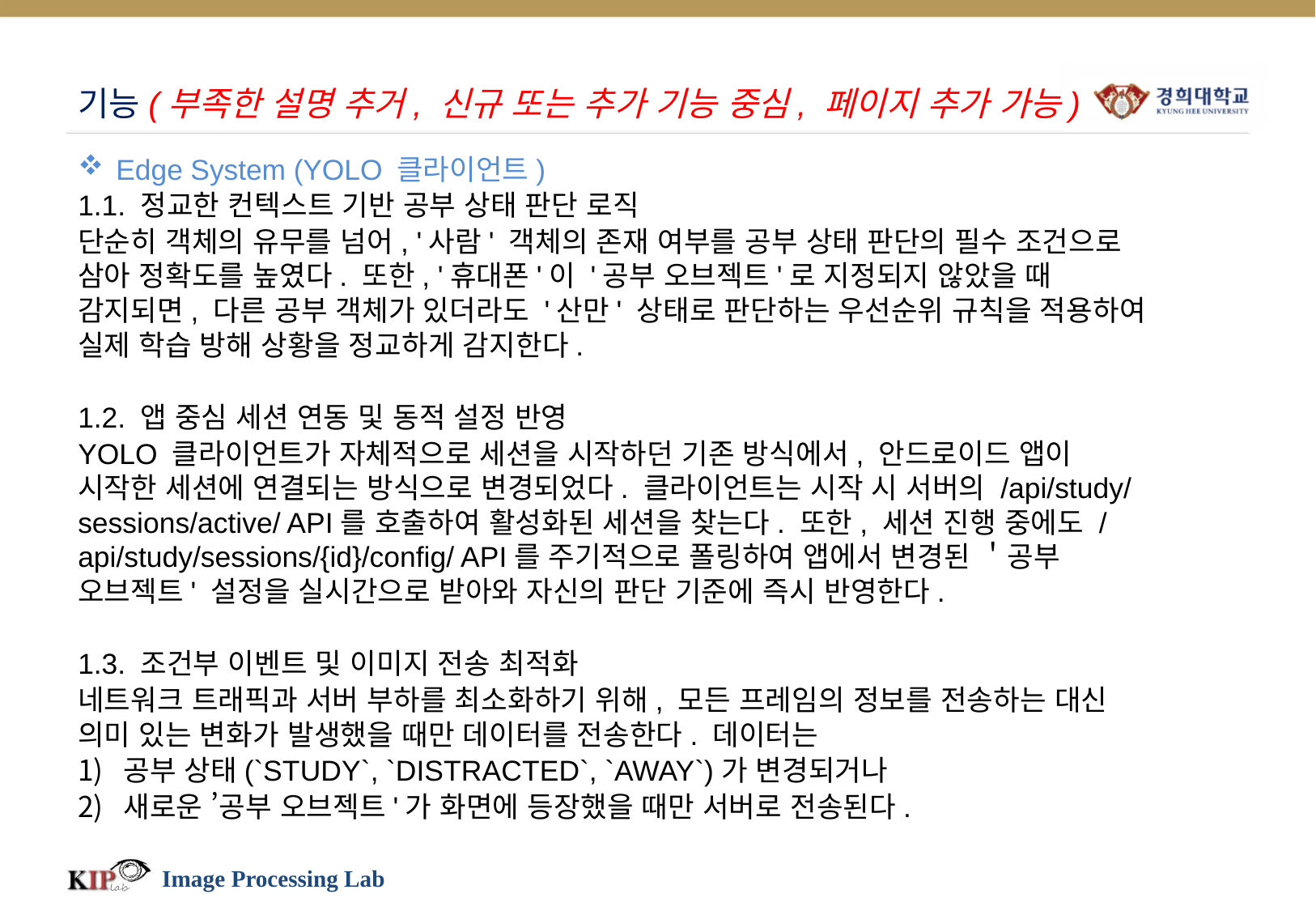

# 기능(부족한 설명 추거, 신규 또는 추가 기능 중심, 페이지 추가 가능)
Edge System (YOLO 클라이언트)
1.1. 정교한 컨텍스트 기반 공부 상태 판단 로직
단순히 객체의 유무를 넘어, '사람' 객체의 존재 여부를 공부 상태 판단의 필수 조건으로 삼아 정확도를 높였다. 또한, '휴대폰'이 '공부 오브젝트'로 지정되지 않았을 때 감지되면, 다른 공부 객체가 있더라도 '산만' 상태로 판단하는 우선순위 규칙을 적용하여 실제 학습 방해 상황을 정교하게 감지한다.

1.2. 앱 중심 세션 연동 및 동적 설정 반영
YOLO 클라이언트가 자체적으로 세션을 시작하던 기존 방식에서, 안드로이드 앱이 시작한 세션에 연결되는 방식으로 변경되었다. 클라이언트는 시작 시 서버의 /api/study/sessions/active/ API를 호출하여 활성화된 세션을 찾는다. 또한, 세션 진행 중에도 /api/study/sessions/{id}/config/ API를 주기적으로 폴링하여 앱에서 변경된 ＇공부 오브젝트' 설정을 실시간으로 받아와 자신의 판단 기준에 즉시 반영한다.

1.3. 조건부 이벤트 및 이미지 전송 최적화
네트워크 트래픽과 서버 부하를 최소화하기 위해, 모든 프레임의 정보를 전송하는 대신 의미 있는 변화가 발생했을 때만 데이터를 전송한다. 데이터는
공부 상태(`STUDY`, `DISTRACTED`, `AWAY`)가 변경되거나
새로운 ’공부 오브젝트'가 화면에 등장했을 때만 서버로 전송된다.

Image Processing Lab